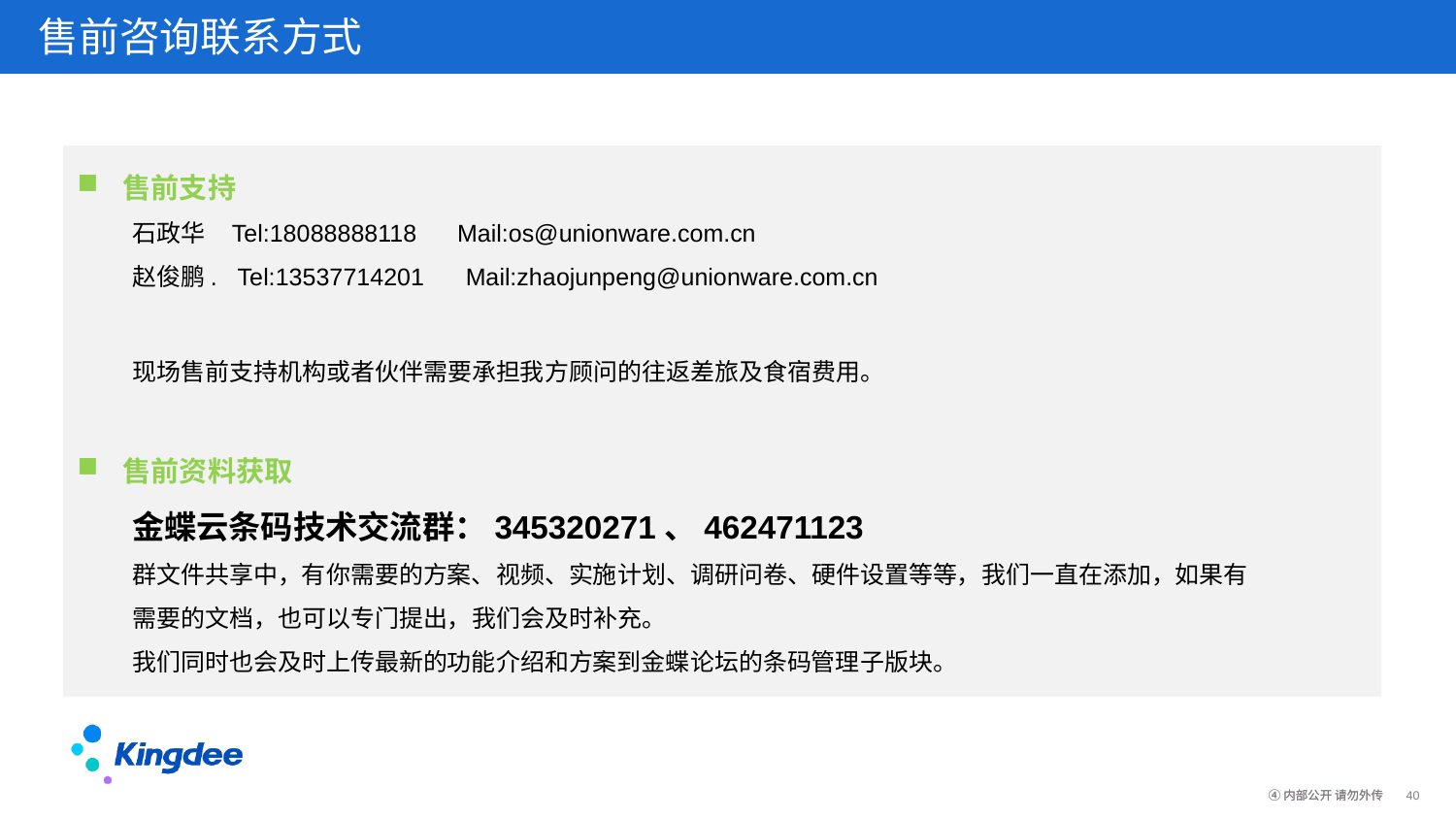

售前咨询联系方式
售前支持
石政华    Tel:18088888118      Mail:os@unionware.com.cn
赵俊鹏.   Tel:13537714201      Mail:zhaojunpeng@unionware.com.cn

现场售前支持机构或者伙伴需要承担我方顾问的往返差旅及食宿费用。

售前资料获取
金蝶云条码技术交流群：345320271、462471123
群文件共享中，有你需要的方案、视频、实施计划、调研问卷、硬件设置等等，我们一直在添加，如果有
需要的文档，也可以专门提出，我们会及时补充。
我们同时也会及时上传最新的功能介绍和方案到金蝶论坛的条码管理子版块。